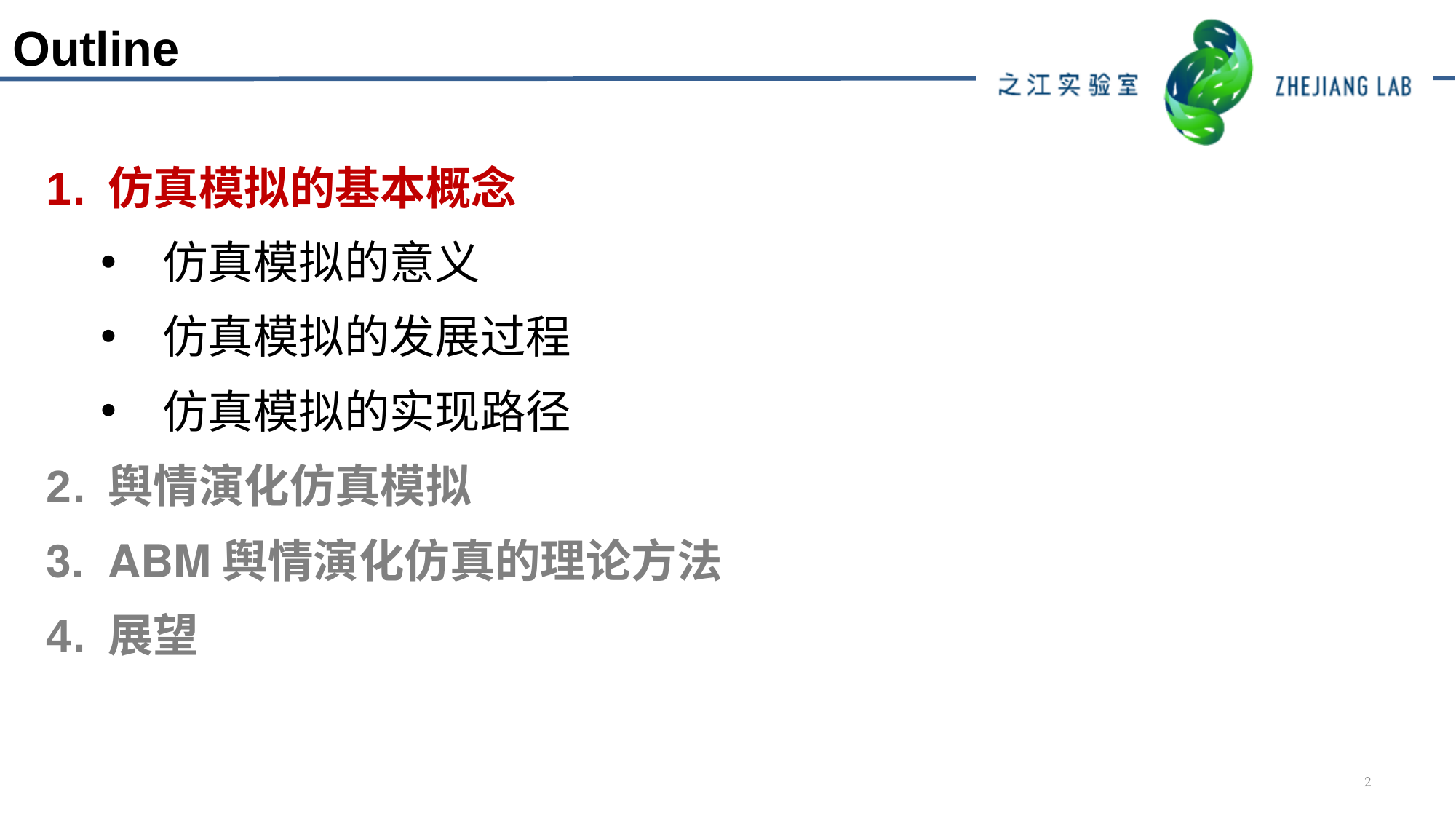

Outline
仿真模拟的基本概念
仿真模拟的意义
仿真模拟的发展过程
仿真模拟的实现路径
舆情演化仿真模拟
ABM舆情演化仿真的理论方法
展望

2